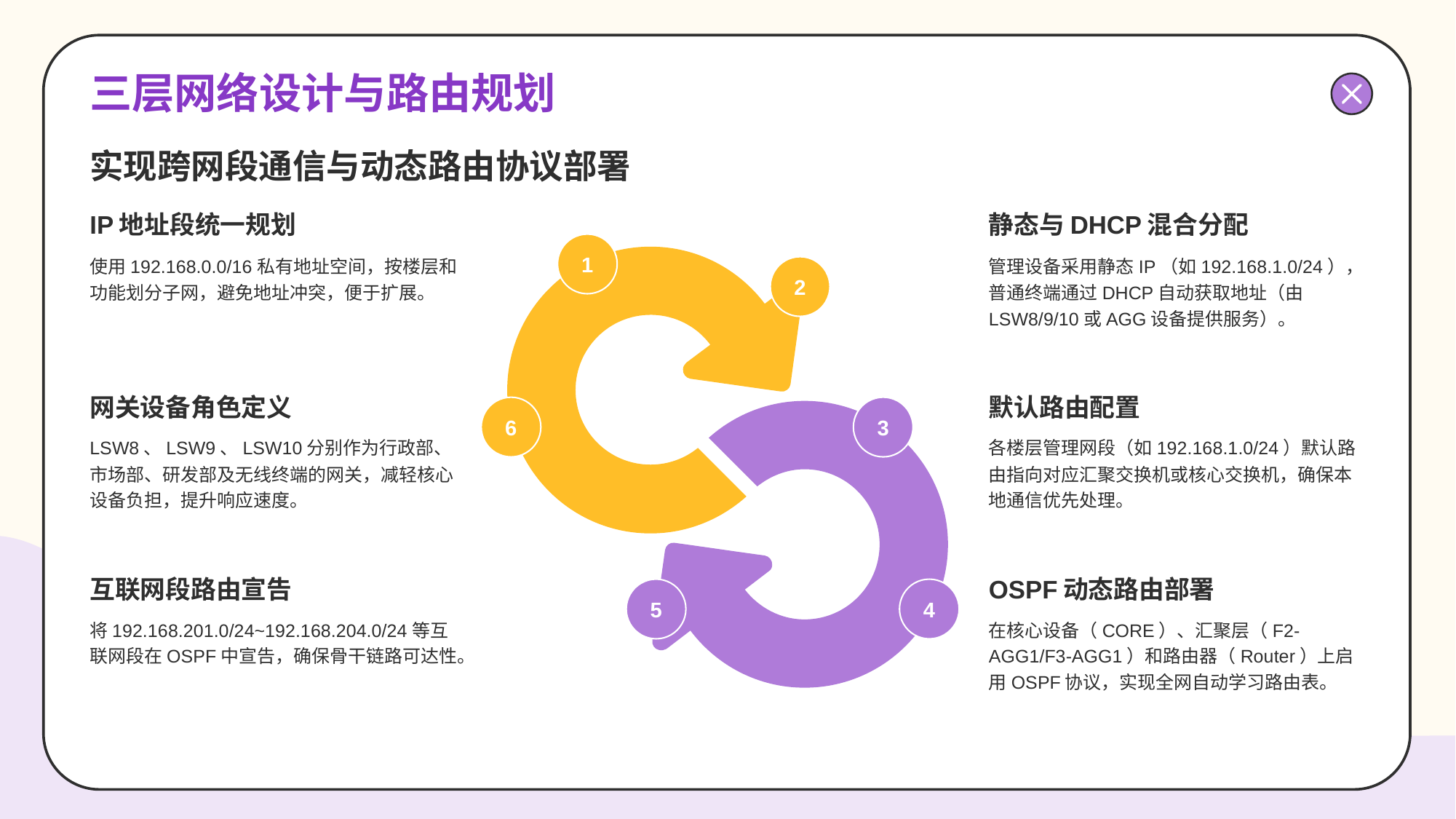

# 三层网络设计与路由规划
实现跨网段通信与动态路由协议部署
IP地址段统一规划
1
使用192.168.0.0/16私有地址空间，按楼层和功能划分子网，避免地址冲突，便于扩展。
静态与DHCP混合分配
管理设备采用静态IP（如192.168.1.0/24），普通终端通过DHCP自动获取地址（由LSW8/9/10或AGG设备提供服务）。
2
网关设备角色定义
6
LSW8、LSW9、LSW10分别作为行政部、市场部、研发部及无线终端的网关，减轻核心设备负担，提升响应速度。
默认路由配置
3
各楼层管理网段（如192.168.1.0/24）默认路由指向对应汇聚交换机或核心交换机，确保本地通信优先处理。
互联网段路由宣告
5
将192.168.201.0/24~192.168.204.0/24等互联网段在OSPF中宣告，确保骨干链路可达性。
OSPF动态路由部署
4
在核心设备（CORE）、汇聚层（F2-AGG1/F3-AGG1）和路由器（Router）上启用OSPF协议，实现全网自动学习路由表。